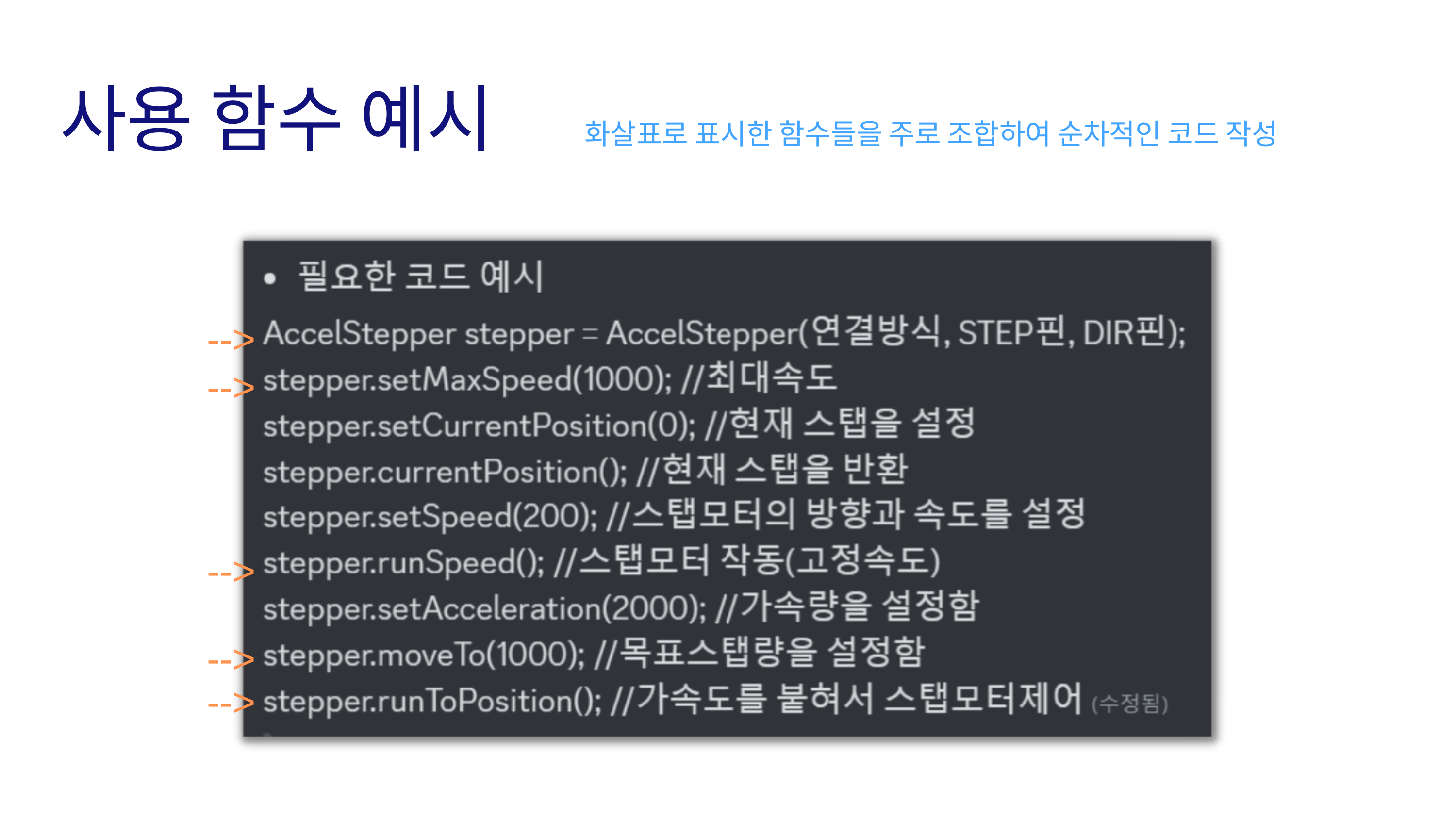

사용 함수 예시
화살표로 표시한 함수들을 주로 조합하여 순차적인 코드 작성

-->
-->
-->
-->
-->